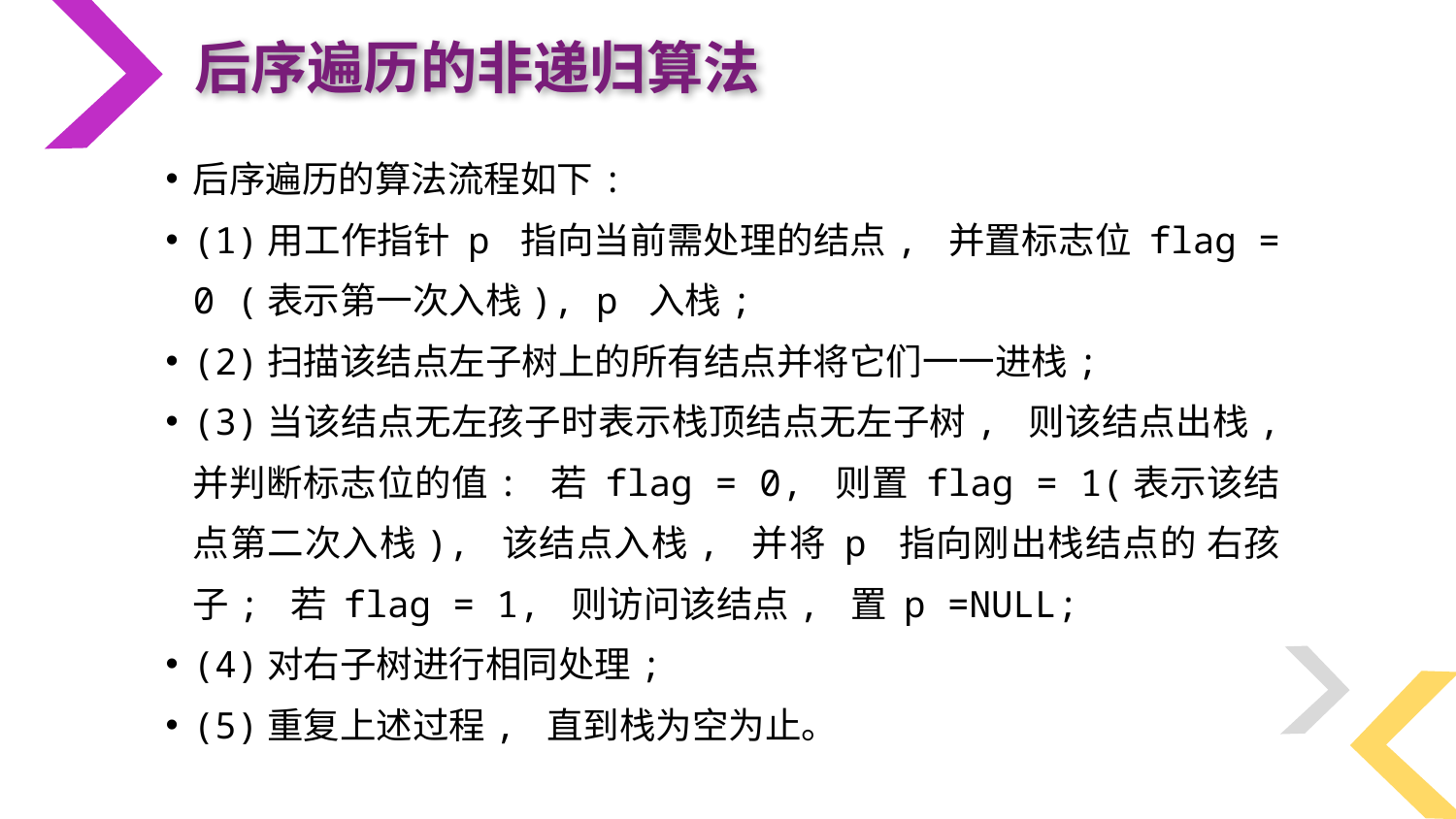

后序遍历的非递归算法
后序遍历的算法流程如下:
(1)用工作指针 p 指向当前需处理的结点, 并置标志位 flag = 0 (表示第一次入栈), p 入栈;
(2)扫描该结点左子树上的所有结点并将它们一一进栈;
(3)当该结点无左孩子时表示栈顶结点无左子树, 则该结点出栈, 并判断标志位的值: 若 flag = 0, 则置 flag = 1(表示该结点第二次入栈), 该结点入栈, 并将 p 指向刚出栈结点的 右孩子; 若 flag = 1, 则访问该结点, 置 p =NULL;
(4)对右子树进行相同处理;
(5)重复上述过程, 直到栈为空为止。